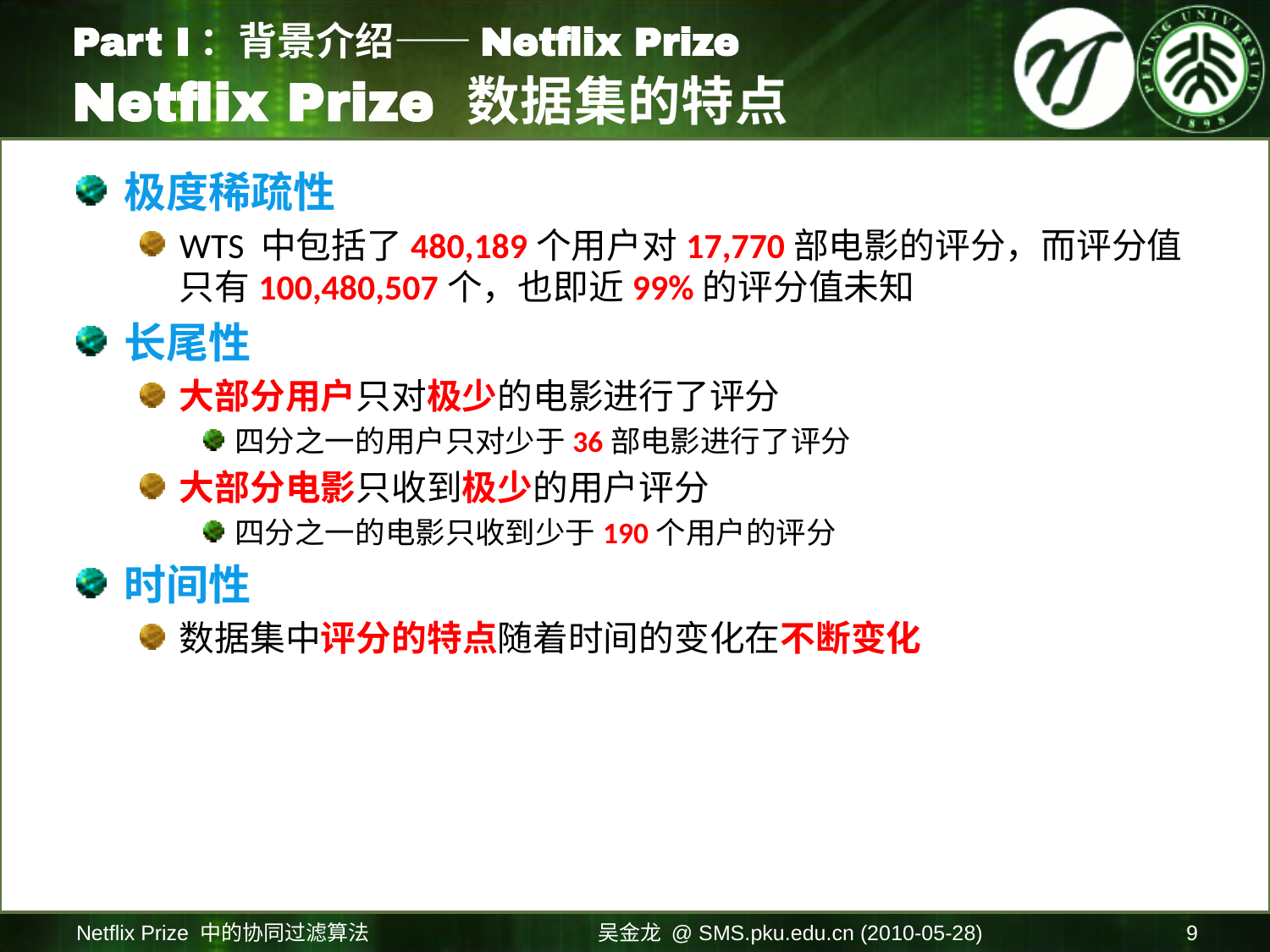

Part I：背景介绍——Netflix Prize
# Netflix Prize 数据集的特点
极度稀疏性
WTS 中包括了480,189个用户对17,770部电影的评分，而评分值只有100,480,507个，也即近99%的评分值未知
长尾性
大部分用户只对极少的电影进行了评分
四分之一的用户只对少于36部电影进行了评分
大部分电影只收到极少的用户评分
四分之一的电影只收到少于190个用户的评分
时间性
数据集中评分的特点随着时间的变化在不断变化
Netflix Prize 中的协同过滤算法
吴金龙 @ SMS.pku.edu.cn (2010-05-28)
9